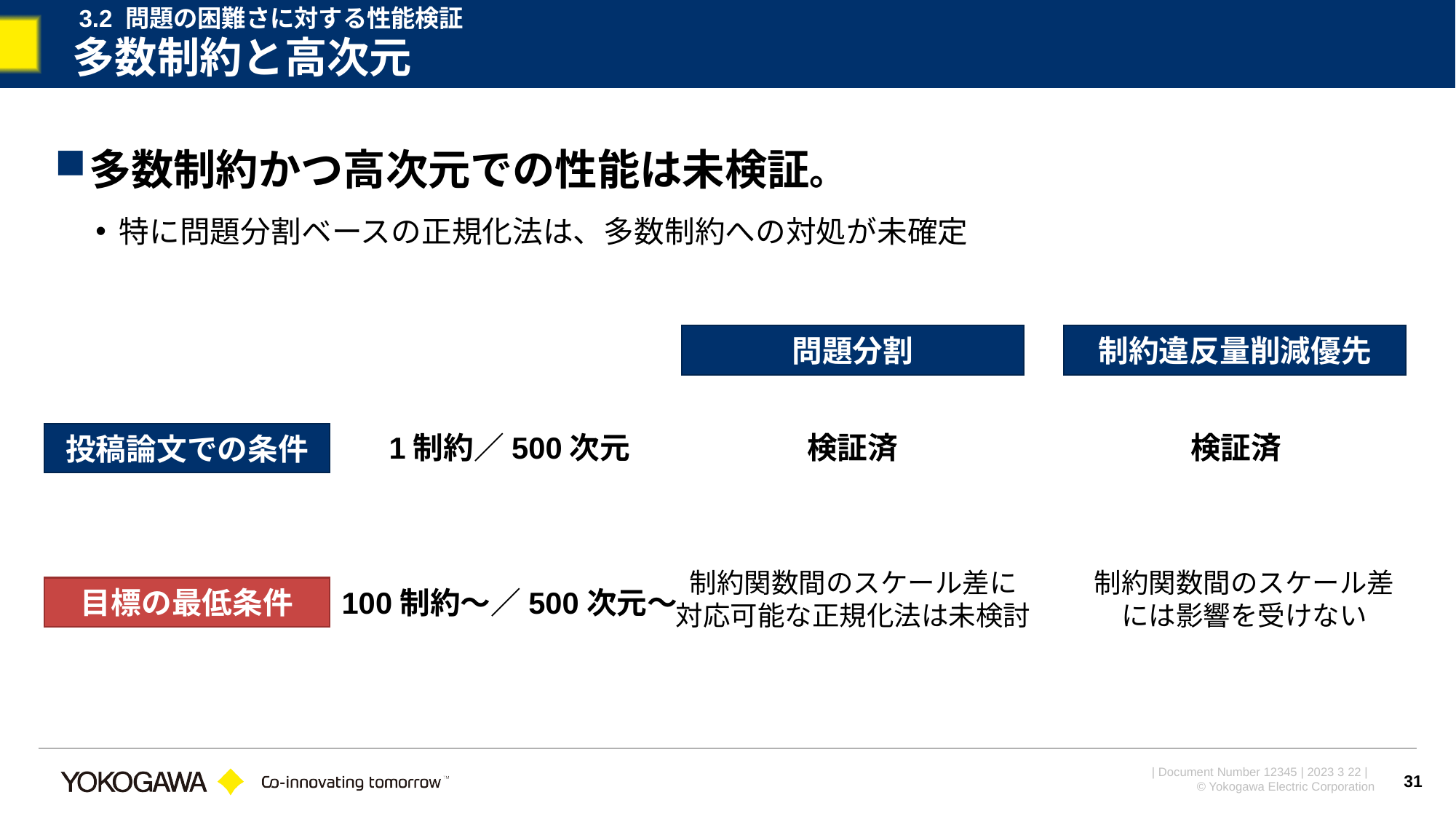

3.2 問題の困難さに対する性能検証
# 多数制約と高次元
多数制約かつ高次元での性能は未検証。
特に問題分割ベースの正規化法は、多数制約への対処が未確定
問題分割
制約違反量削減優先
投稿論文での条件
1制約／500次元
検証済
検証済
制約関数間のスケール差に
対応可能な正規化法は未検討
制約関数間のスケール差には影響を受けない
目標の最低条件
100制約～／500次元～
31